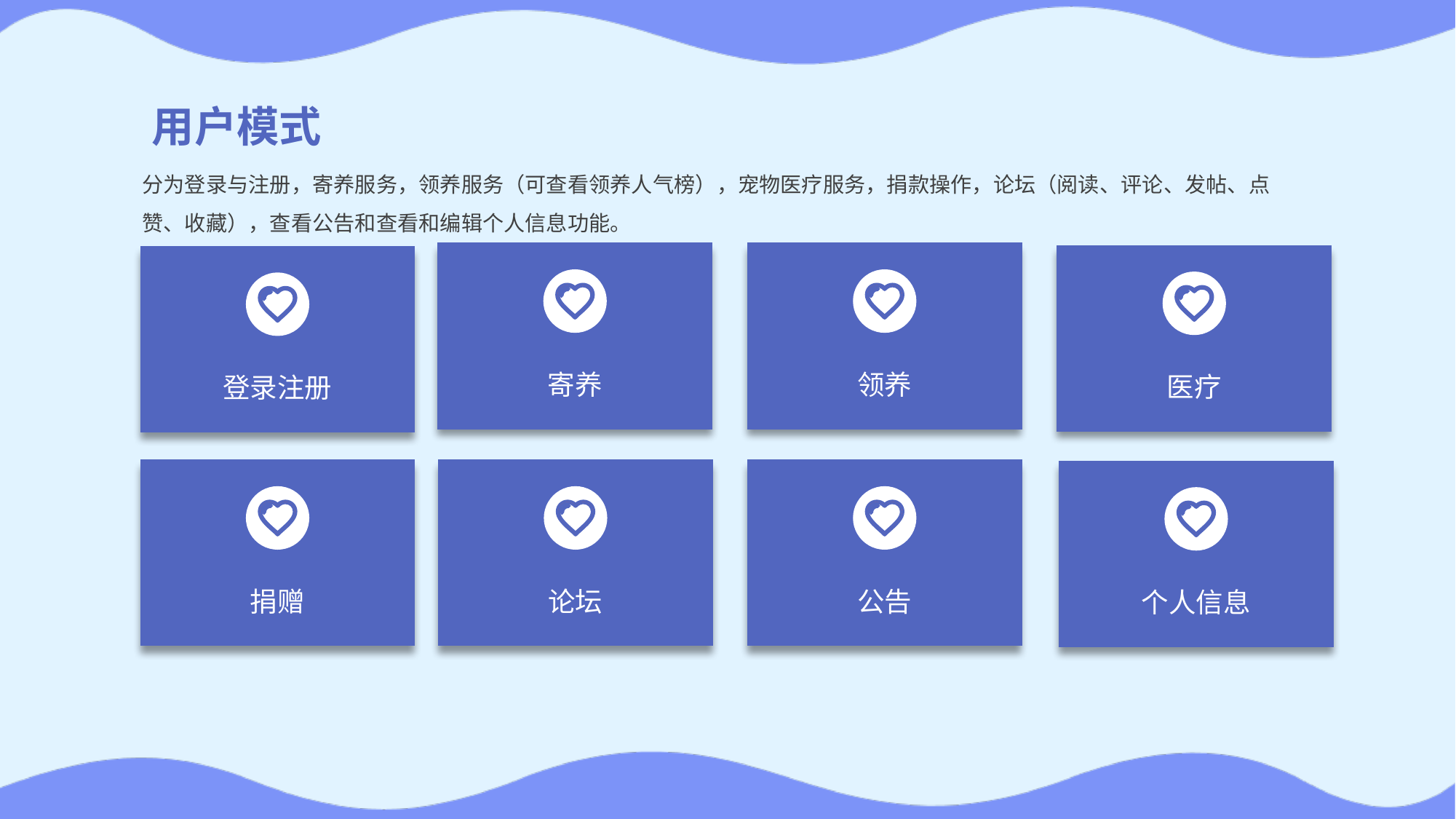

用户模式
分为登录与注册，寄养服务，领养服务（可查看领养人气榜），宠物医疗服务，捐款操作，论坛（阅读、评论、发帖、点赞、收藏），查看公告和查看和编辑个人信息功能。

寄养

领养

医疗

登录注册

捐赠

论坛

公告

个人信息